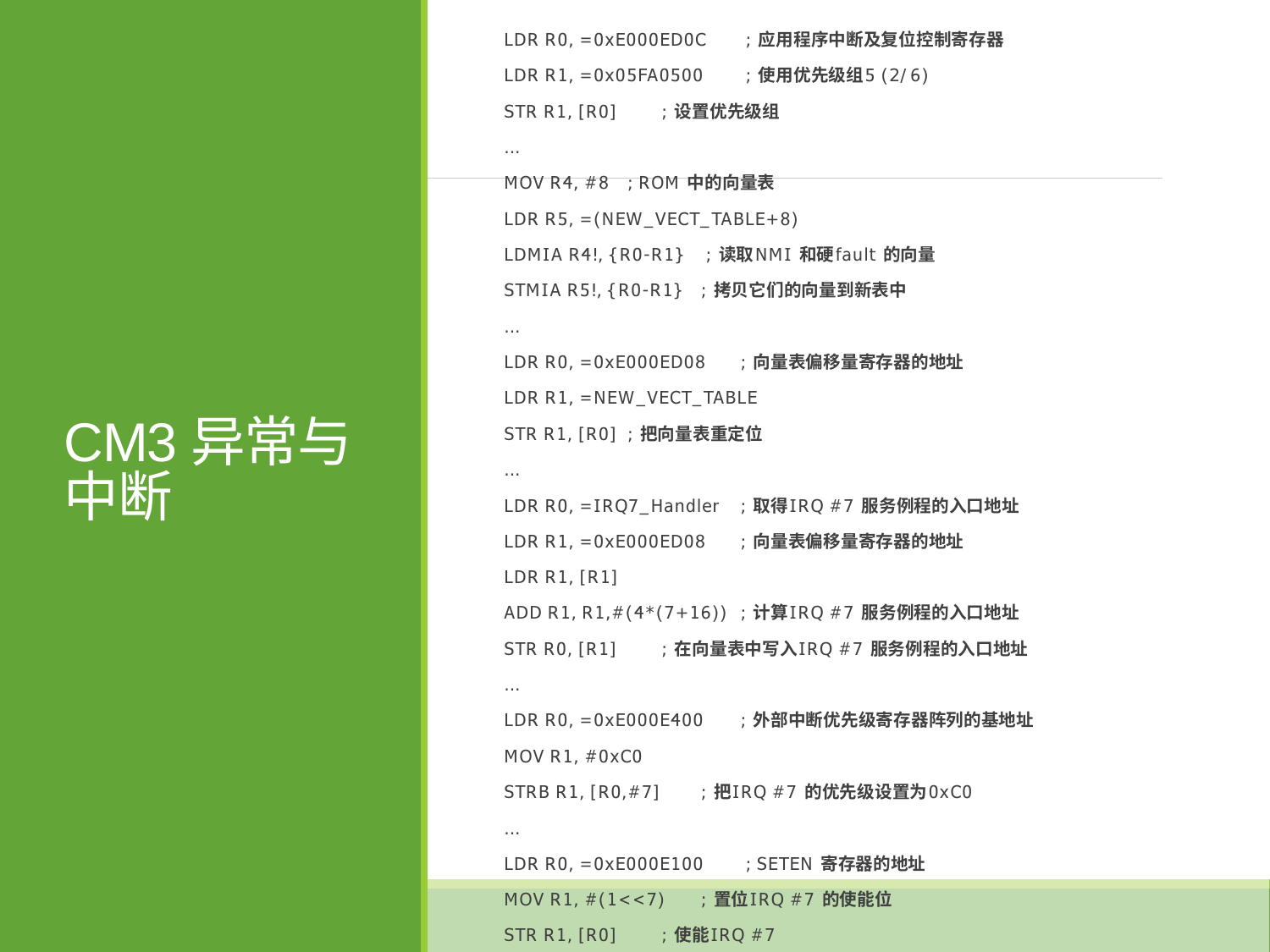

LDR R0, =0xE000ED0C		 ; 应用程序中断及复位控制寄存器
LDR R1, =0x05FA0500		 ; 使用优先级组5 (2/6)
STR R1, [R0] 			; 设置优先级组
...
MOV R4, #8			 ; ROM 中的向量表
LDR R5, =(NEW_VECT_TABLE+8)
LDMIA R4!, {R0-R1}		 ; 读取NMI 和硬fault 的向量
STMIA R5!, {R0-R1} 		; 拷贝它们的向量到新表中
...
LDR R0, =0xE000ED08 		; 向量表偏移量寄存器的地址
LDR R1, =NEW_VECT_TABLE
STR R1, [R0]			 ; 把向量表重定位
...
LDR R0, =IRQ7_Handler 		; 取得IRQ #7 服务例程的入口地址
LDR R1, =0xE000ED08 		; 向量表偏移量寄存器的地址
LDR R1, [R1]
ADD R1, R1,#(4*(7+16))		; 计算IRQ #7 服务例程的入口地址
STR R0, [R1] 			; 在向量表中写入IRQ #7 服务例程的入口地址
...
LDR R0, =0xE000E400 		; 外部中断优先级寄存器阵列的基地址
MOV R1, #0xC0
STRB R1, [R0,#7] 		; 把IRQ #7 的优先级设置为0xC0
...
LDR R0, =0xE000E100		 ; SETEN 寄存器的地址
MOV R1, #(1<<7) 		; 置位IRQ #7 的使能位
STR R1, [R0] 			; 使能IRQ #7

# CM3异常与中断